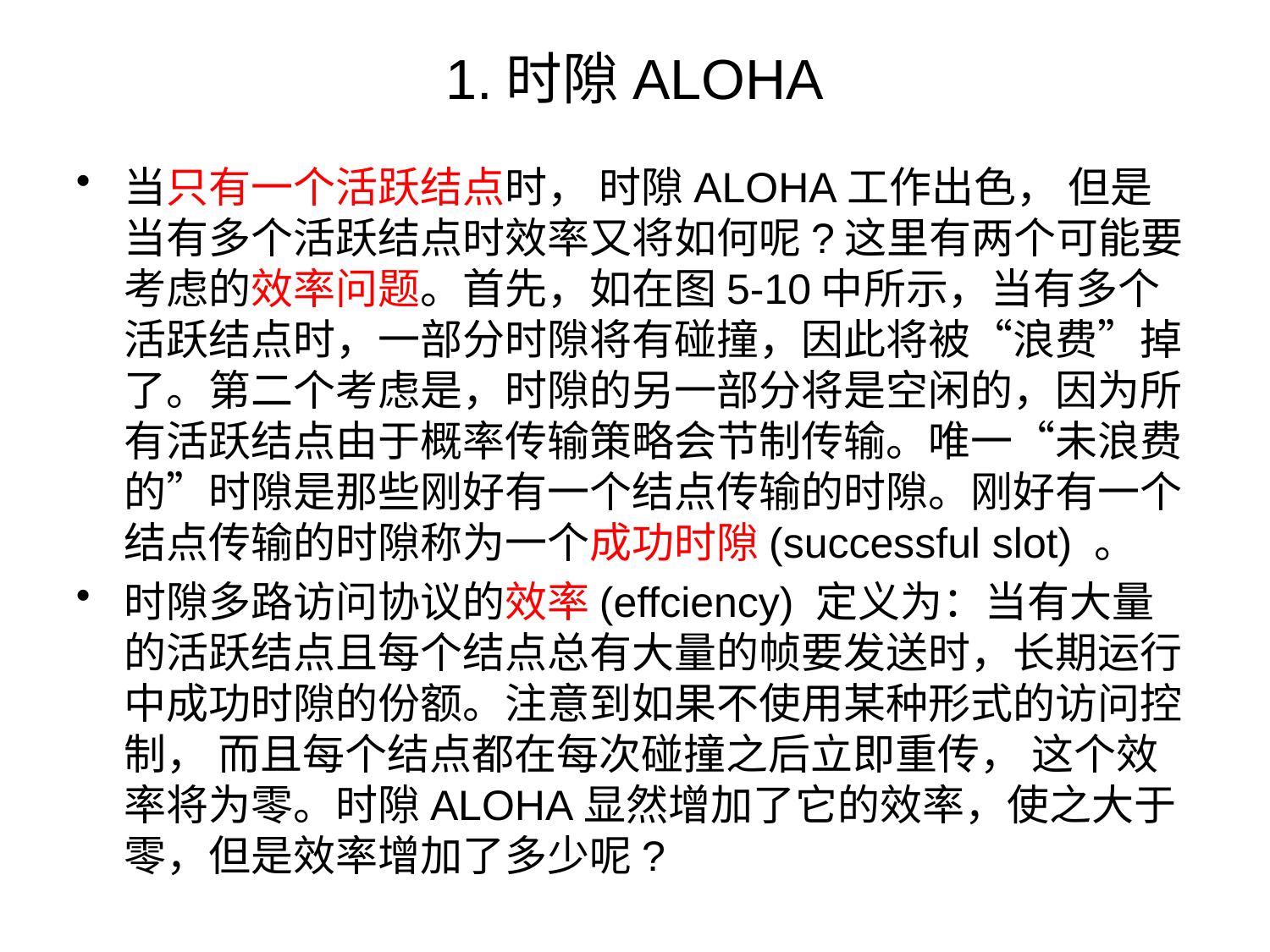

# 1.时隙ALOHA
当只有一个活跃结点时， 时隙ALOHA工作出色， 但是当有多个活跃结点时效率又将如何呢?这里有两个可能要考虑的效率问题。首先，如在图5-10中所示，当有多个活跃结点时，一部分时隙将有碰撞，因此将被“浪费”掉了。第二个考虑是，时隙的另一部分将是空闲的，因为所有活跃结点由于概率传输策略会节制传输。唯一“未浪费的”时隙是那些刚好有一个结点传输的时隙。刚好有一个结点传输的时隙称为一个成功时隙(successful slot) 。
时隙多路访问协议的效率(effciency) 定义为：当有大量的活跃结点且每个结点总有大量的帧要发送时，长期运行中成功时隙的份额。注意到如果不使用某种形式的访问控制， 而且每个结点都在每次碰撞之后立即重传， 这个效率将为零。时隙ALOHA显然增加了它的效率，使之大于零，但是效率增加了多少呢?